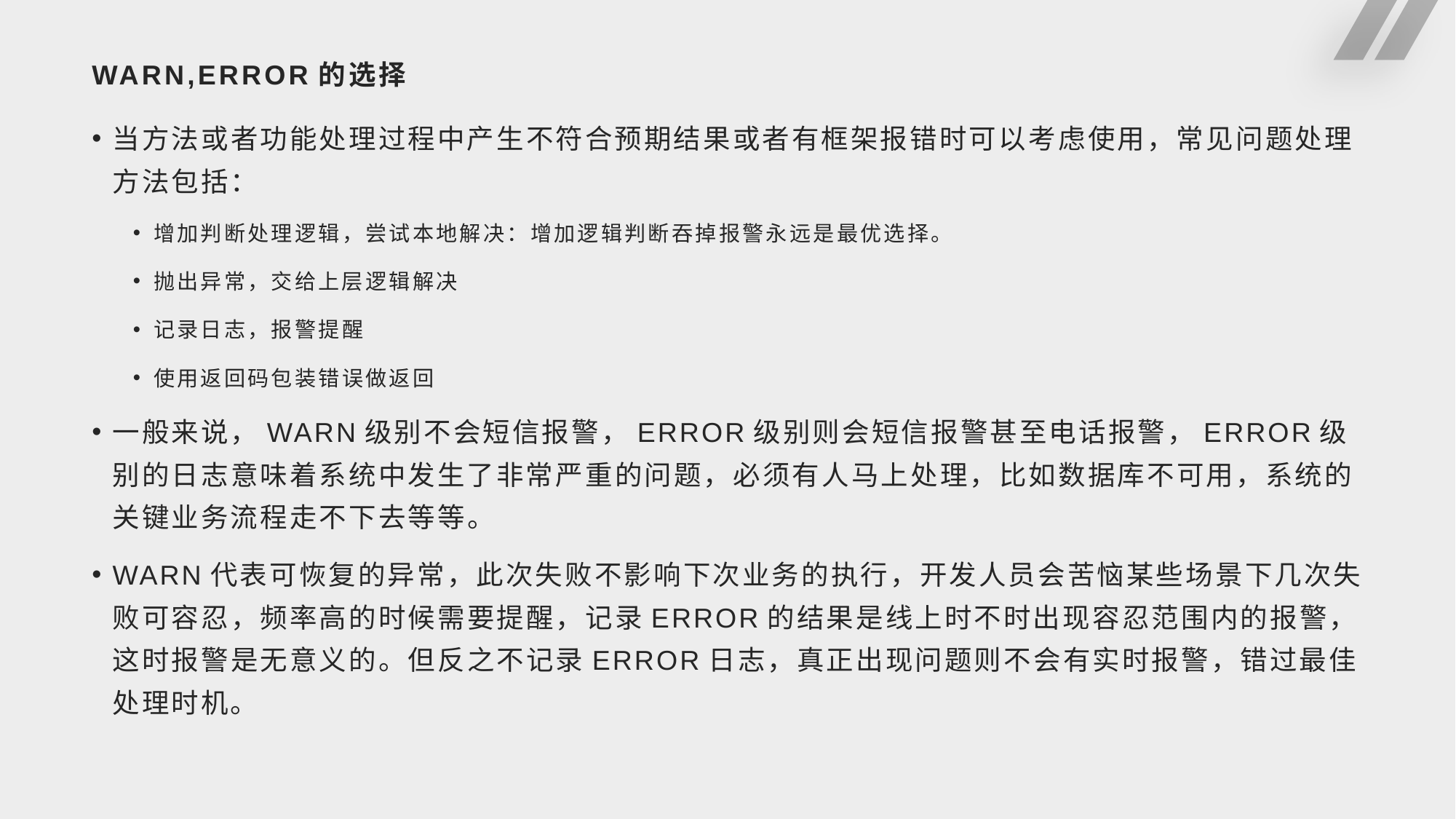

# WARN,ERROR的选择
当方法或者功能处理过程中产生不符合预期结果或者有框架报错时可以考虑使用，常见问题处理方法包括：
增加判断处理逻辑，尝试本地解决：增加逻辑判断吞掉报警永远是最优选择。
抛出异常，交给上层逻辑解决
记录日志，报警提醒
使用返回码包装错误做返回
一般来说，WARN级别不会短信报警，ERROR级别则会短信报警甚至电话报警，ERROR级别的日志意味着系统中发生了非常严重的问题，必须有人马上处理，比如数据库不可用，系统的关键业务流程走不下去等等。
WARN代表可恢复的异常，此次失败不影响下次业务的执行，开发人员会苦恼某些场景下几次失败可容忍，频率高的时候需要提醒，记录ERROR的结果是线上时不时出现容忍范围内的报警，这时报警是无意义的。但反之不记录ERROR日志，真正出现问题则不会有实时报警，错过最佳处理时机。